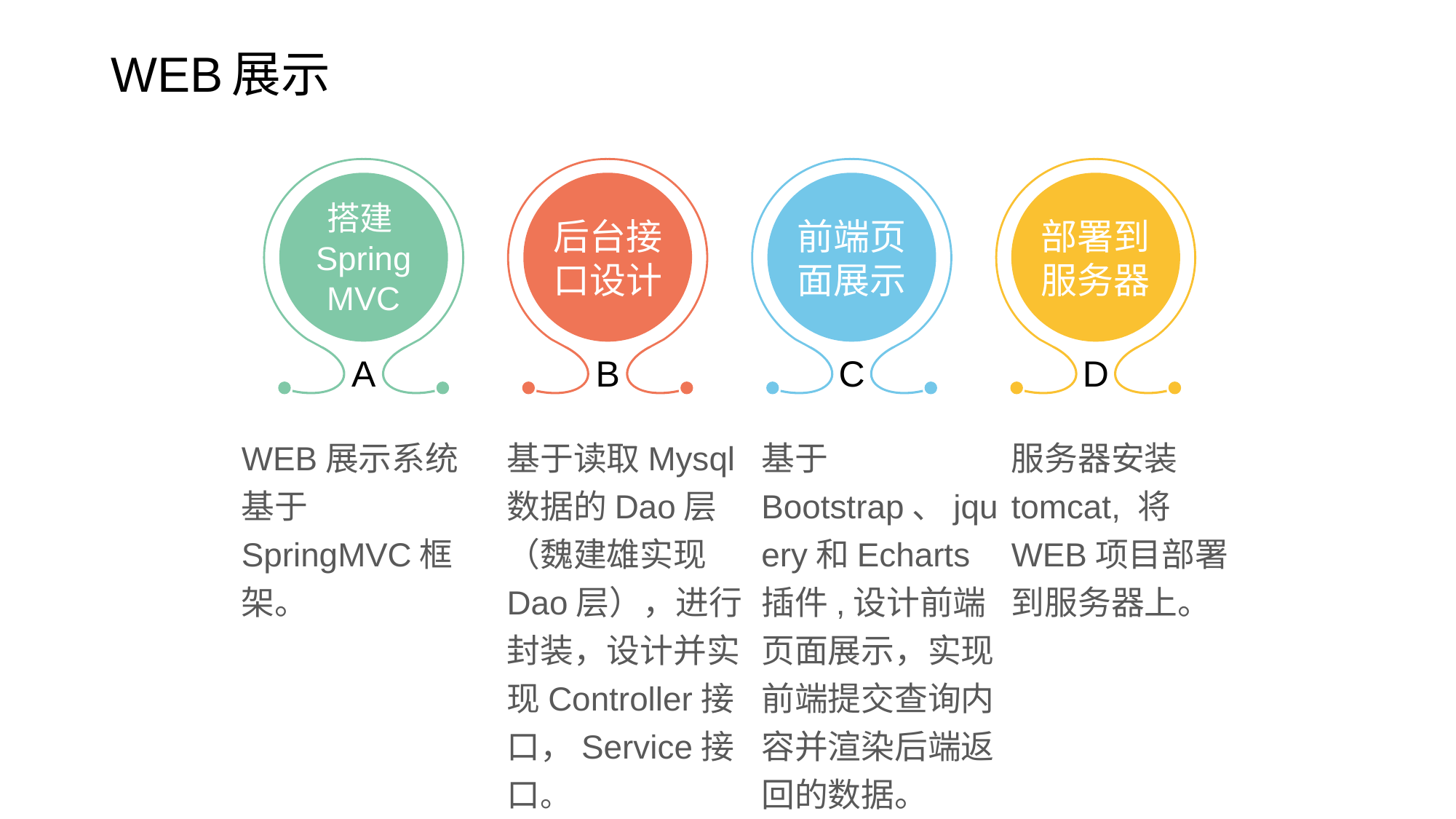

# WEB展示
A
B
C
D
搭建SpringMVC
后台接口设计
前端页面展示
部署到服务器
基于读取Mysql数据的Dao层（魏建雄实现Dao层），进行封装，设计并实现Controller接口，Service接口。
基于Bootstrap、jquery和Echarts插件,设计前端页面展示，实现前端提交查询内容并渲染后端返回的数据。
服务器安装tomcat, 将WEB项目部署到服务器上。
WEB展示系统基于SpringMVC框架。